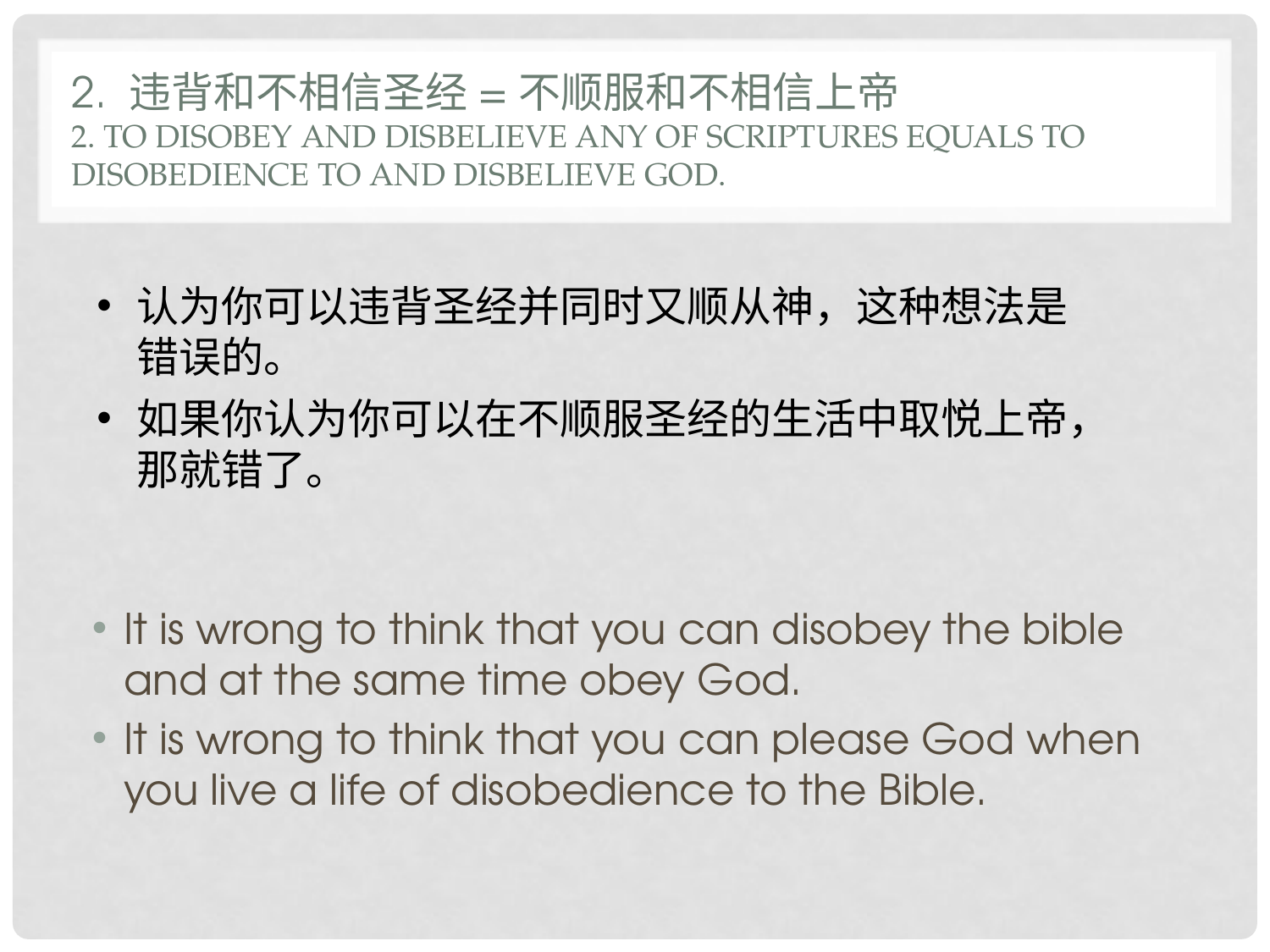

# 2. 违背和不相信圣经=不顺服和不相信上帝 2. to disobey and disbelieve any of scriptures equals to disobedience to and disbelieve God.
认为你可以违背圣经并同时又顺从神，这种想法是错误的。
如果你认为你可以在不顺服圣经的生活中取悦上帝，那就错了。
It is wrong to think that you can disobey the bible and at the same time obey God.
It is wrong to think that you can please God when you live a life of disobedience to the Bible.